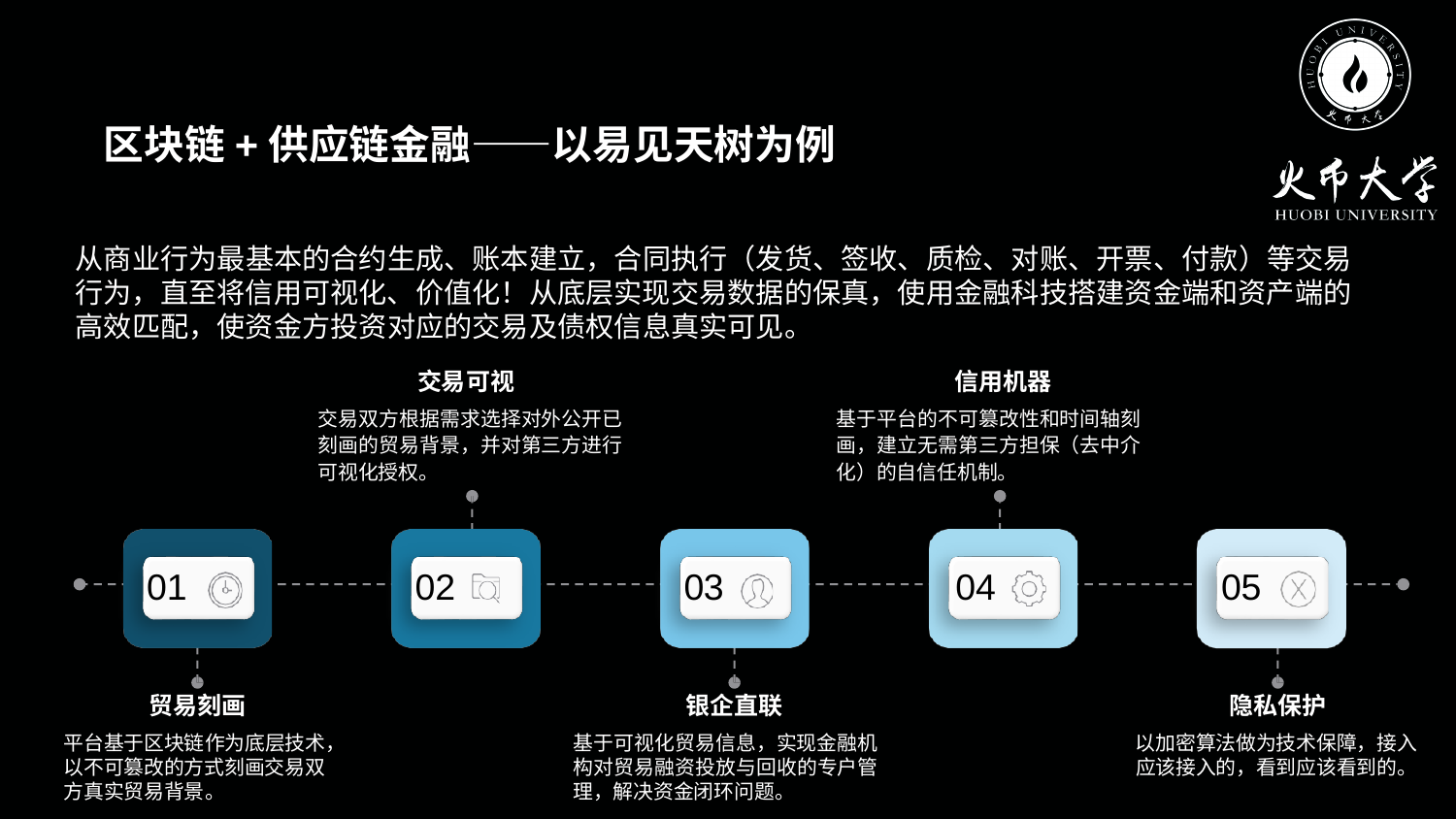

区块链+供应链金融——以易见天树为例
从商业行为最基本的合约生成、账本建立，合同执行（发货、签收、质检、对账、开票、付款）等交易行为，直至将信用可视化、价值化！从底层实现交易数据的保真，使用金融科技搭建资金端和资产端的高效匹配，使资金方投资对应的交易及债权信息真实可见。
交易可视
交易双方根据需求选择对外公开已 刻画的贸易背景，并对第三方进行 可视化授权。
信用机器
基于平台的不可篡改性和时间轴刻 画，建立无需第三方担保（去中介 化）的自信任机制。

01
02
03
04
05

贸易刻画
平台基于区块链作为底层技术， 以不可篡改的方式刻画交易双 方真实贸易背景。
银企直联
基于可视化贸易信息，实现金融机 构对贸易融资投放与回收的专户管 理，解决资金闭环问题。
隐私保护
以加密算法做为技术保障，接入
应该接入的，看到应该看到的。